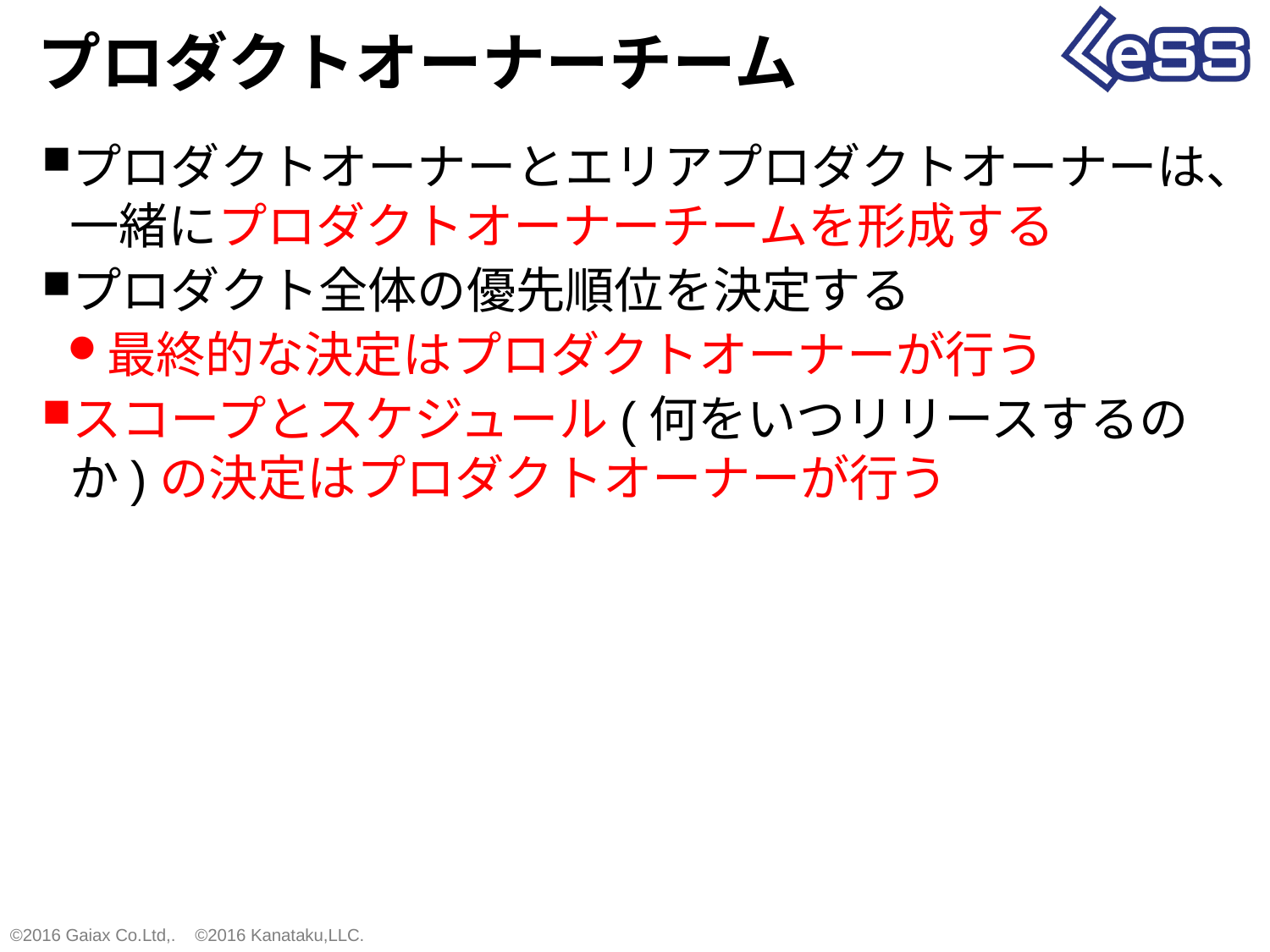

# プロダクトオーナーチーム
プロダクトオーナーとエリアプロダクトオーナーは、一緒にプロダクトオーナーチームを形成する
プロダクト全体の優先順位を決定する
最終的な決定はプロダクトオーナーが行う
スコープとスケジュール(何をいつリリースするのか)の決定はプロダクトオーナーが行う